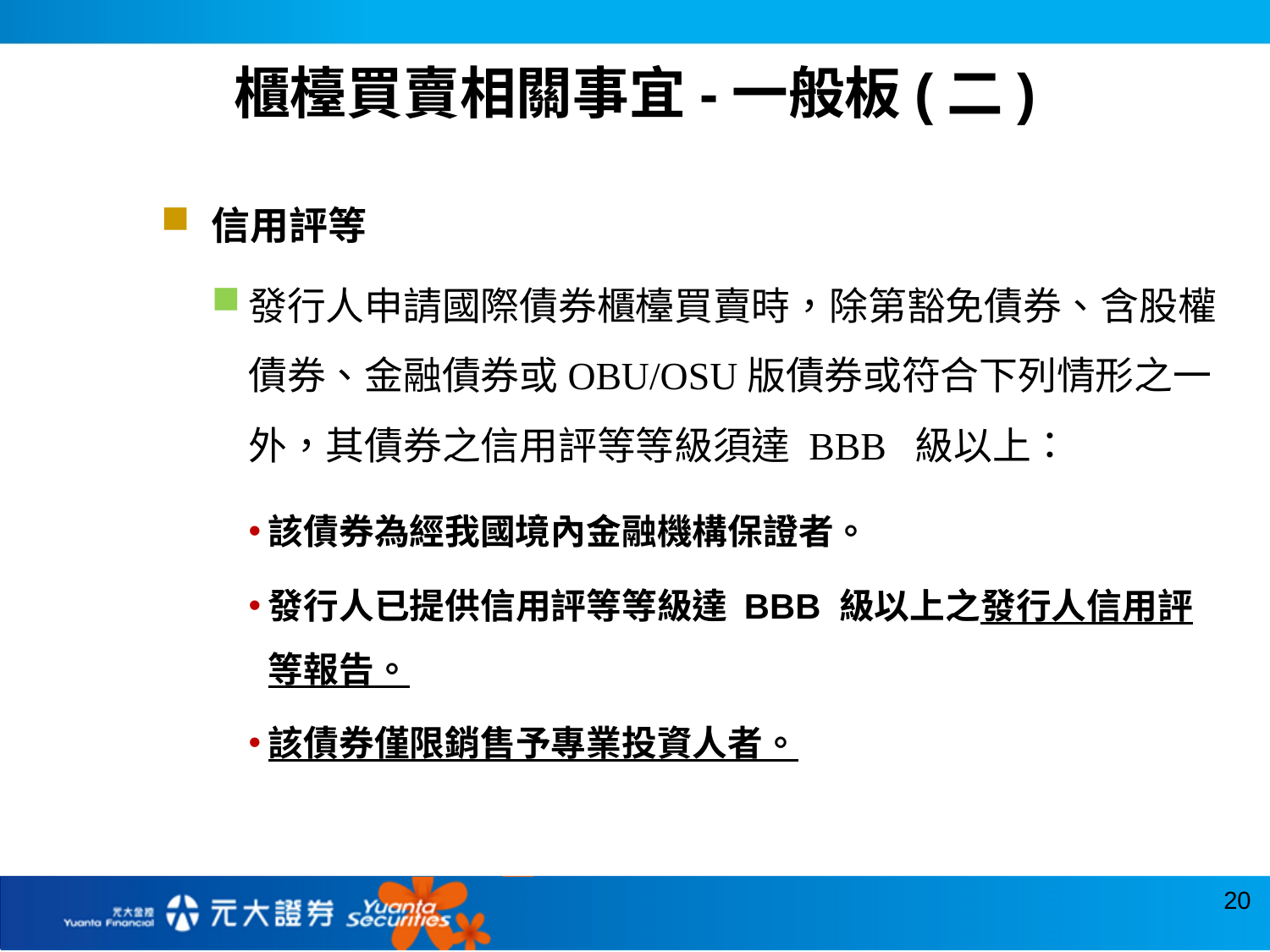

櫃檯買賣相關事宜-一般板(二)
信用評等
發行人申請國際債券櫃檯買賣時，除第豁免債券、含股權債券、金融債券或OBU/OSU版債券或符合下列情形之一外，其債券之信用評等等級須達 BBB  級以上：
該債券為經我國境內金融機構保證者。
發行人已提供信用評等等級達 BBB 級以上之發行人信用評等報告。
該債券僅限銷售予專業投資人者。